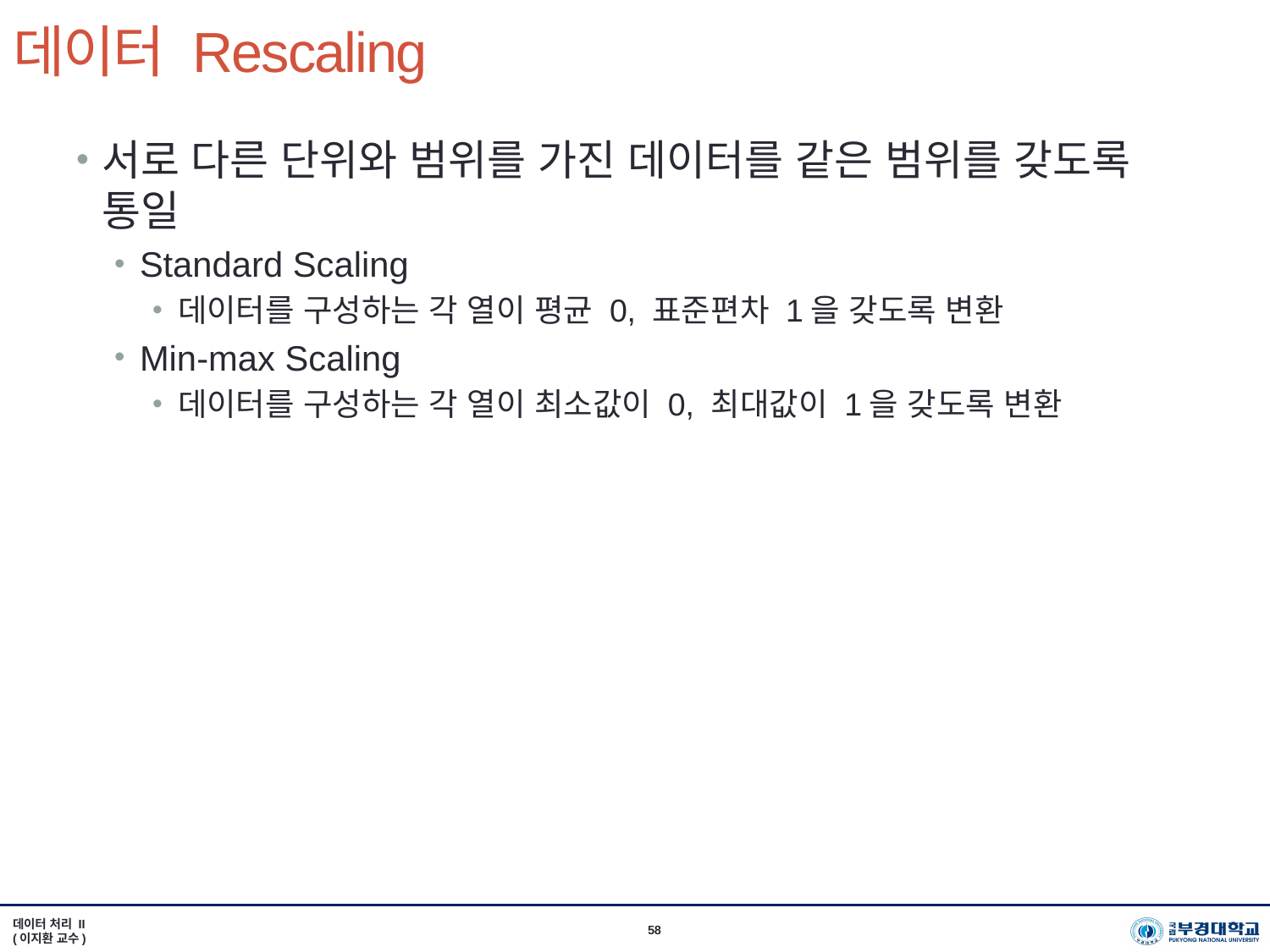

# 데이터 Rescaling
서로 다른 단위와 범위를 가진 데이터를 같은 범위를 갖도록 통일
Standard Scaling
데이터를 구성하는 각 열이 평균 0, 표준편차 1을 갖도록 변환
Min-max Scaling
데이터를 구성하는 각 열이 최소값이 0, 최대값이 1을 갖도록 변환
데이터 처리 II
(이지환 교수)